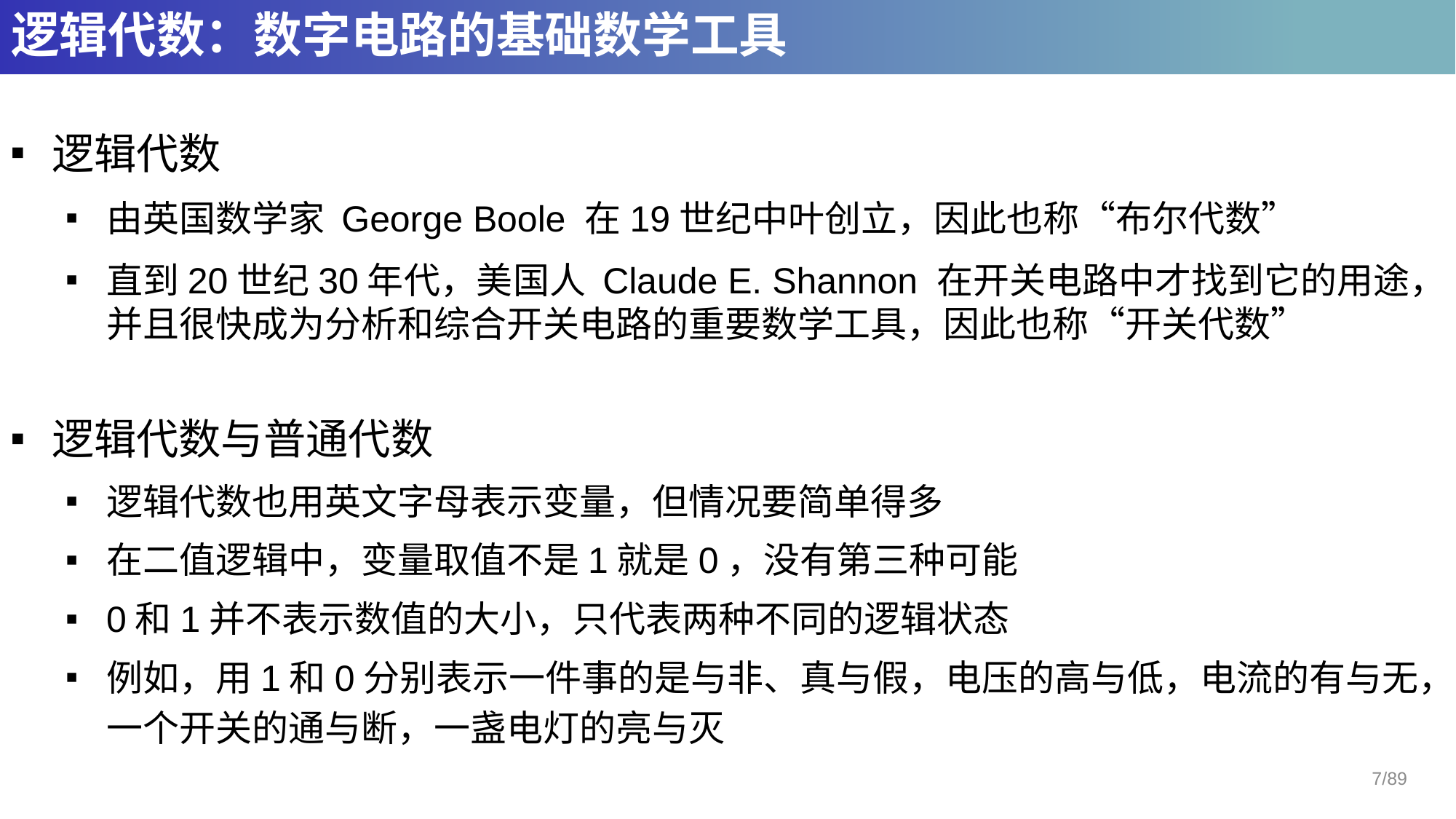

# 逻辑代数：数字电路的基础数学工具
逻辑代数
由英国数学家 George Boole 在19世纪中叶创立，因此也称“布尔代数”
直到20世纪30年代，美国人 Claude E. Shannon 在开关电路中才找到它的用途，并且很快成为分析和综合开关电路的重要数学工具，因此也称“开关代数”
逻辑代数与普通代数
逻辑代数也用英文字母表示变量，但情况要简单得多
在二值逻辑中，变量取值不是1就是0，没有第三种可能
0和1并不表示数值的大小，只代表两种不同的逻辑状态
例如，用1和0分别表示一件事的是与非、真与假，电压的高与低，电流的有与无，一个开关的通与断，一盏电灯的亮与灭
7/89